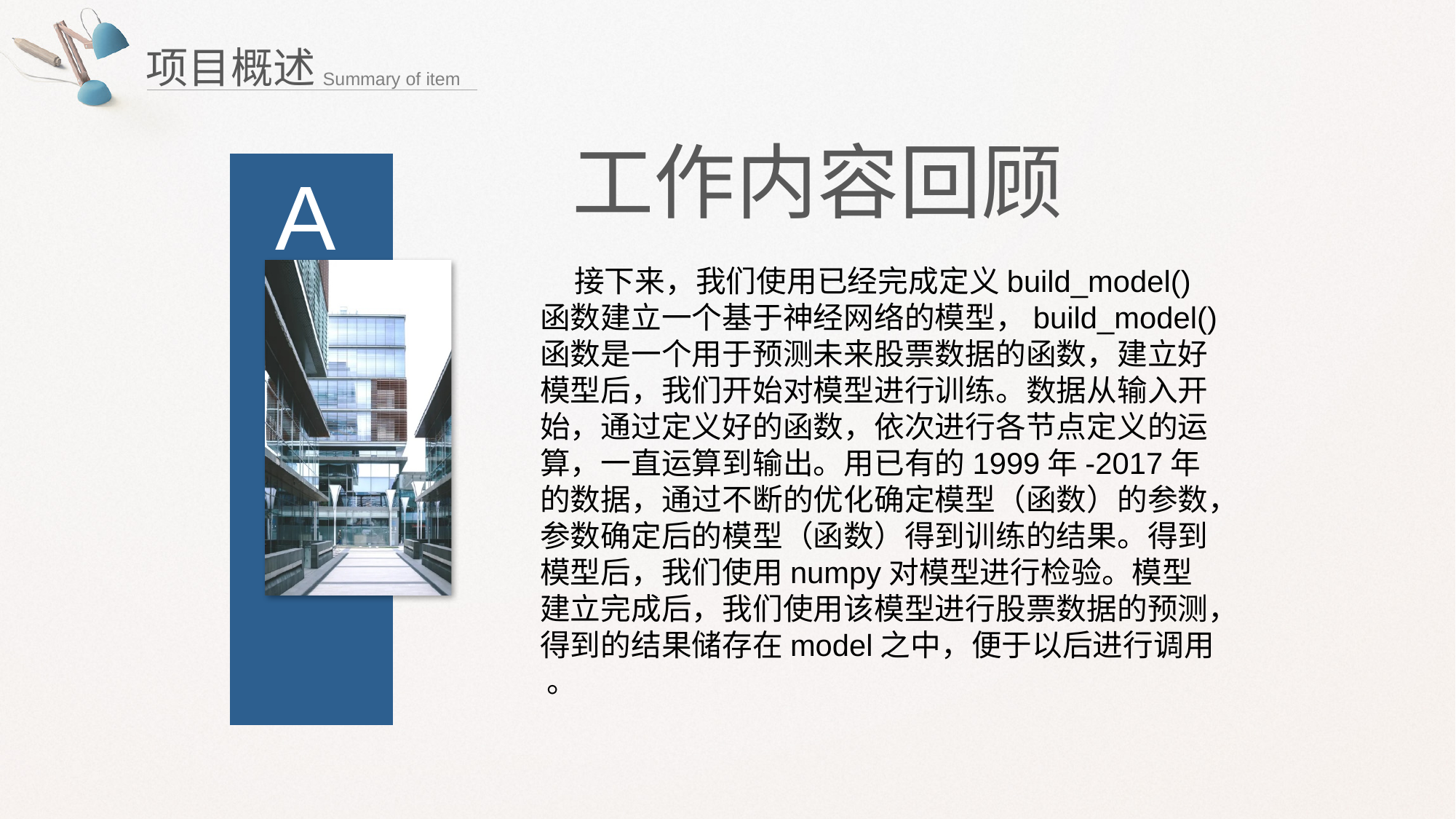

工作内容回顾
A

    接下来，我们使用已经完成定义build_model()函数建立一个基于神经网络的模型，build_model()函数是一个用于预测未来股票数据的函数，建立好模型后，我们开始对模型进行训练。数据从输入开始，通过定义好的函数，依次进行各节点定义的运算，一直运算到输出。用已有的1999年-2017年的数据，通过不断的优化确定模型（函数）的参数，参数确定后的模型（函数）得到训练的结果。得到模型后，我们使用numpy对模型进行检验。模型建立完成后，我们使用该模型进行股票数据的预测，得到的结果储存在model之中，便于以后进行调用 。